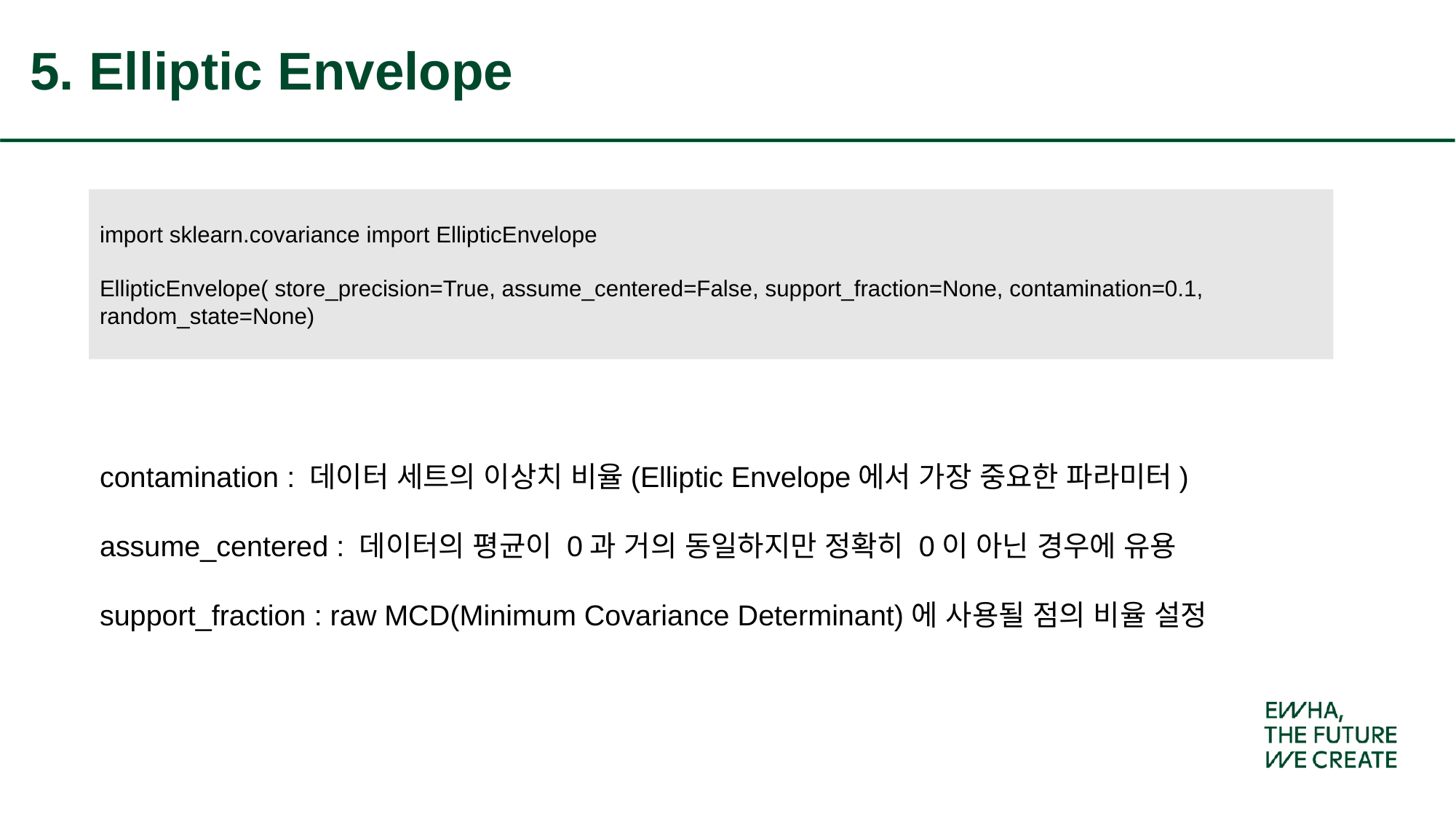

# 5. Elliptic Envelope
import sklearn.covariance import EllipticEnvelope

EllipticEnvelope( store_precision=True, assume_centered=False, support_fraction=None, contamination=0.1, random_state=None)
contamination : 데이터 세트의 이상치 비율(Elliptic Envelope에서 가장 중요한 파라미터)

assume_centered : 데이터의 평균이 0과 거의 동일하지만 정확히 0이 아닌 경우에 유용

support_fraction : raw MCD(Minimum Covariance Determinant)에 사용될 점의 비율 설정